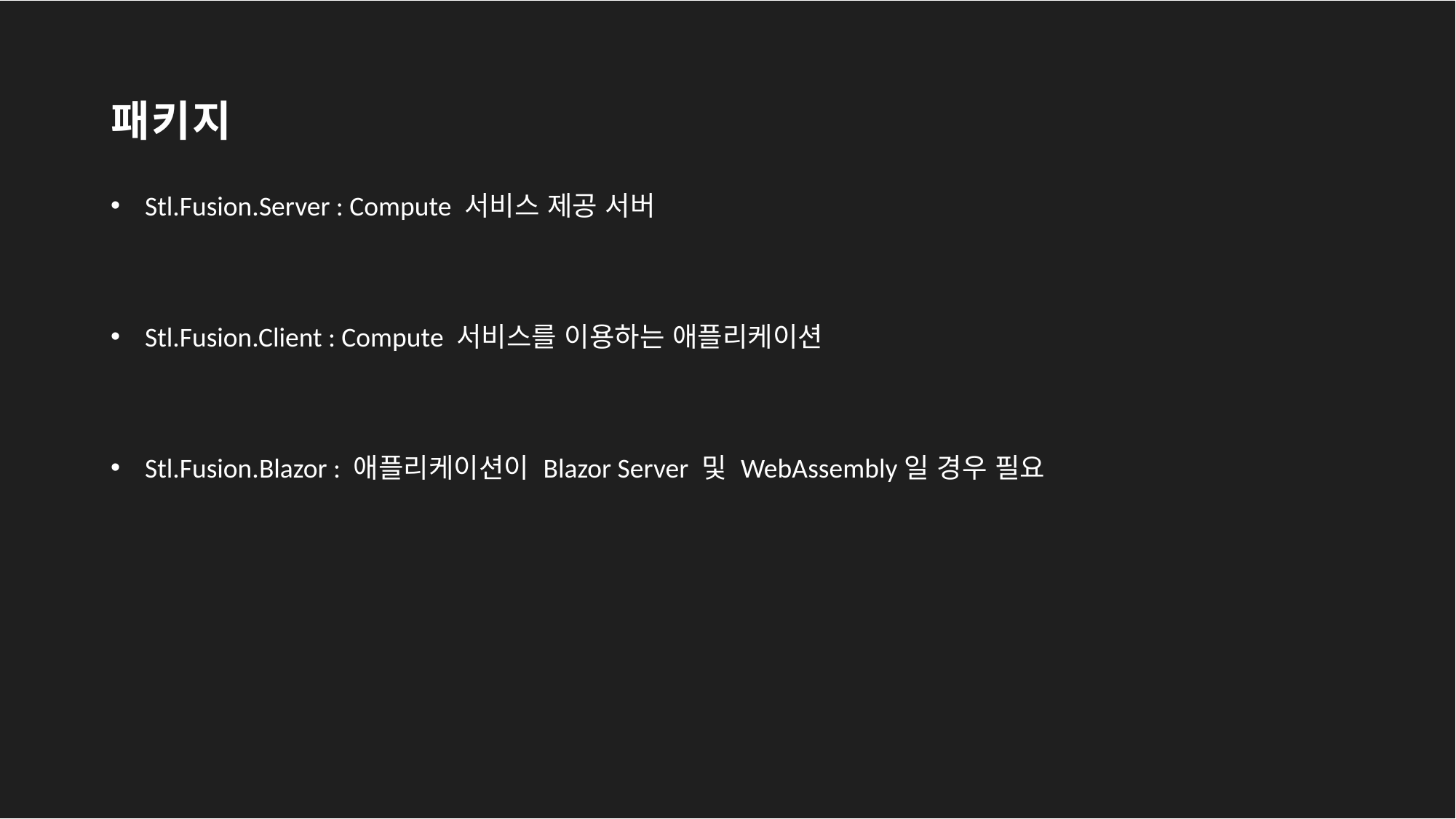

# 패키지
Stl.Fusion.Server : Compute 서비스 제공 서버

Stl.Fusion.Client : Compute 서비스를 이용하는 애플리케이션

Stl.Fusion.Blazor : 애플리케이션이 Blazor Server 및 WebAssembly일 경우 필요